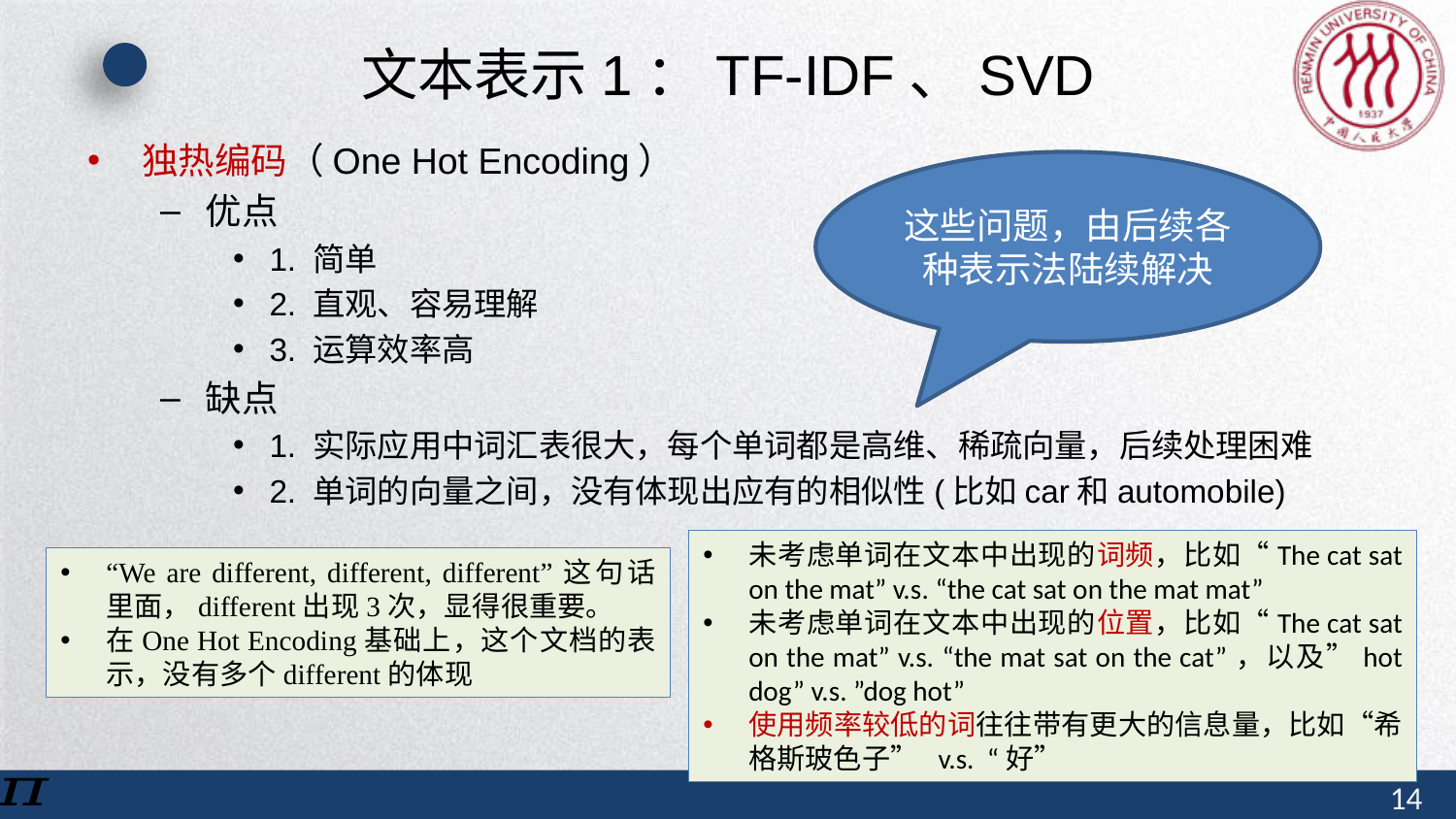

# 文本表示1：TF-IDF、SVD
独热编码（One Hot Encoding）
优点
1. 简单
2. 直观、容易理解
3. 运算效率高
缺点
1. 实际应用中词汇表很大，每个单词都是高维、稀疏向量，后续处理困难
2. 单词的向量之间，没有体现出应有的相似性(比如car和automobile)

这些问题，由后续各种表示法陆续解决
未考虑单词在文本中出现的词频，比如“The cat sat on the mat” v.s. “the cat sat on the mat mat”
未考虑单词在文本中出现的位置，比如“The cat sat on the mat” v.s. “the mat sat on the cat”，以及”hot dog” v.s. ”dog hot”
使用频率较低的词往往带有更大的信息量，比如“希格斯玻色子”  v.s.  “好”
“We are different, different, different”这句话里面，different出现3次，显得很重要。
在One Hot Encoding基础上，这个文档的表示，没有多个different的体现